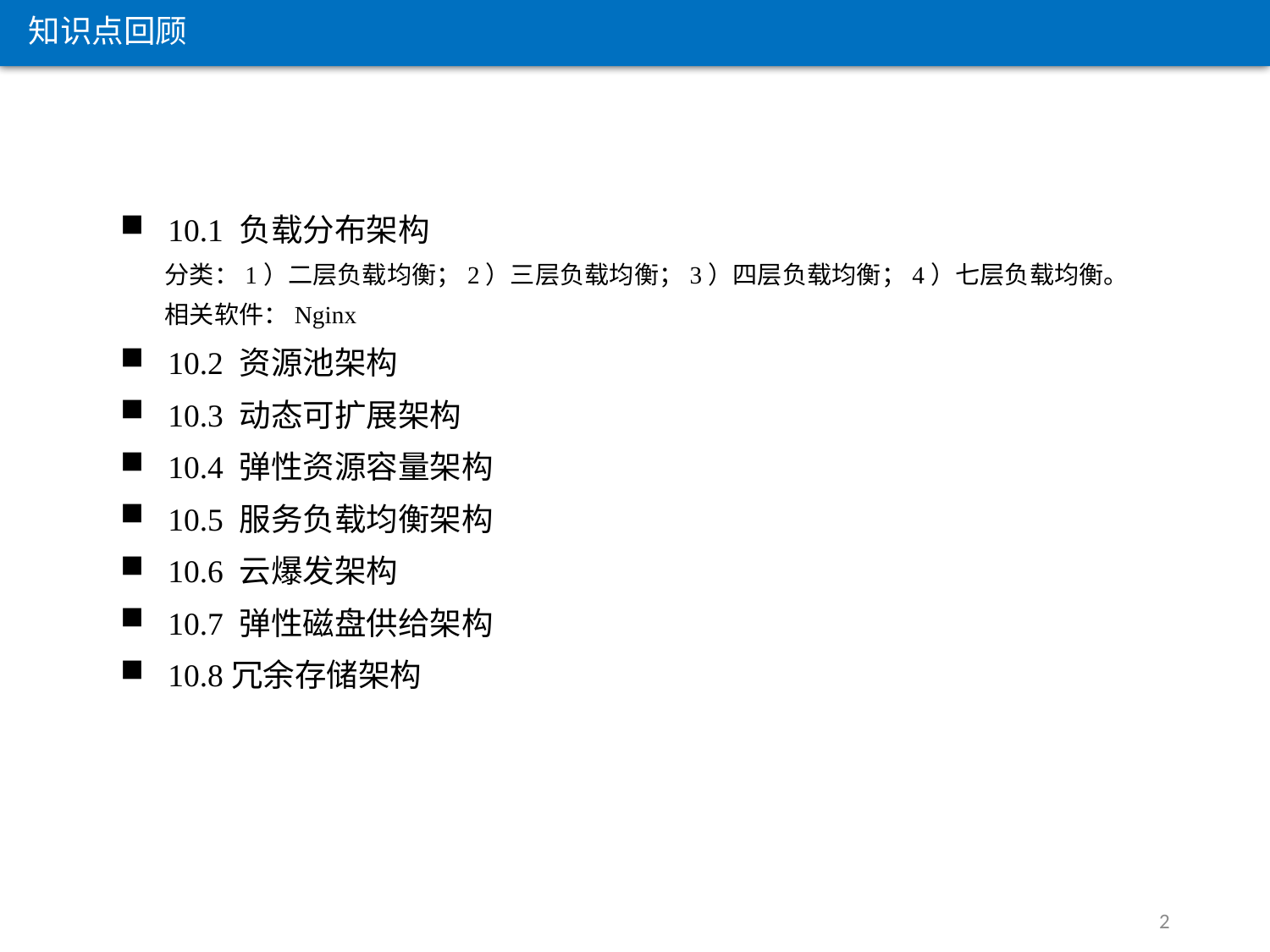

知识点回顾
10.1 负载分布架构
       分类：1）二层负载均衡；2）三层负载均衡；3）四层负载均衡；4）七层负载均衡。
       相关软件：Nginx
10.2 资源池架构
10.3 动态可扩展架构
10.4 弹性资源容量架构
10.5 服务负载均衡架构
10.6 云爆发架构
10.7 弹性磁盘供给架构
10.8冗余存储架构
2